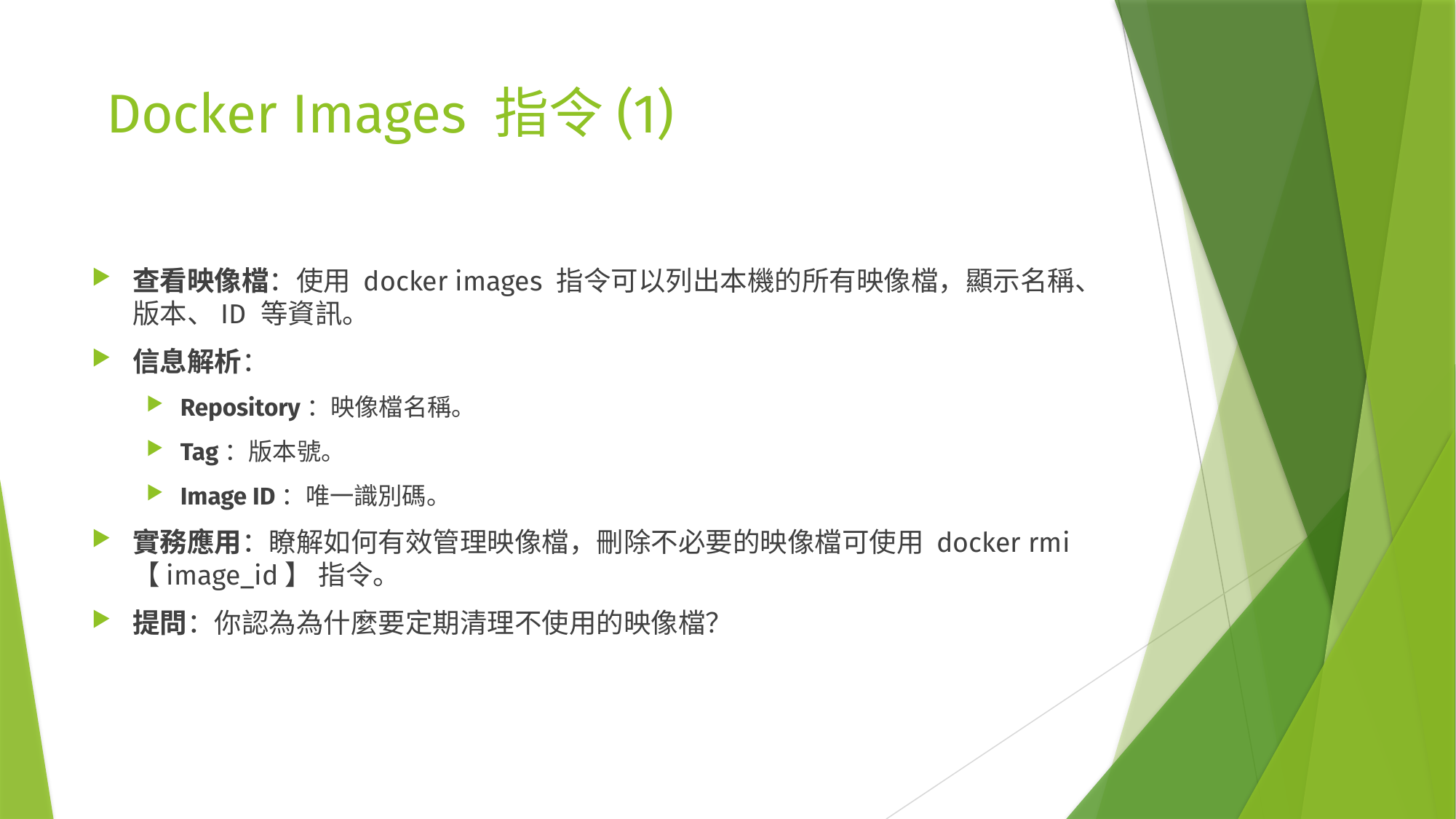

# Docker Images 指令(1)
查看映像檔：使用 docker images 指令可以列出本機的所有映像檔，顯示名稱、版本、ID 等資訊。
信息解析：
Repository：映像檔名稱。
Tag：版本號。
Image ID：唯一識別碼。
實務應用：瞭解如何有效管理映像檔，刪除不必要的映像檔可使用 docker rmi 【image_id】 指令。
提問：你認為為什麼要定期清理不使用的映像檔？